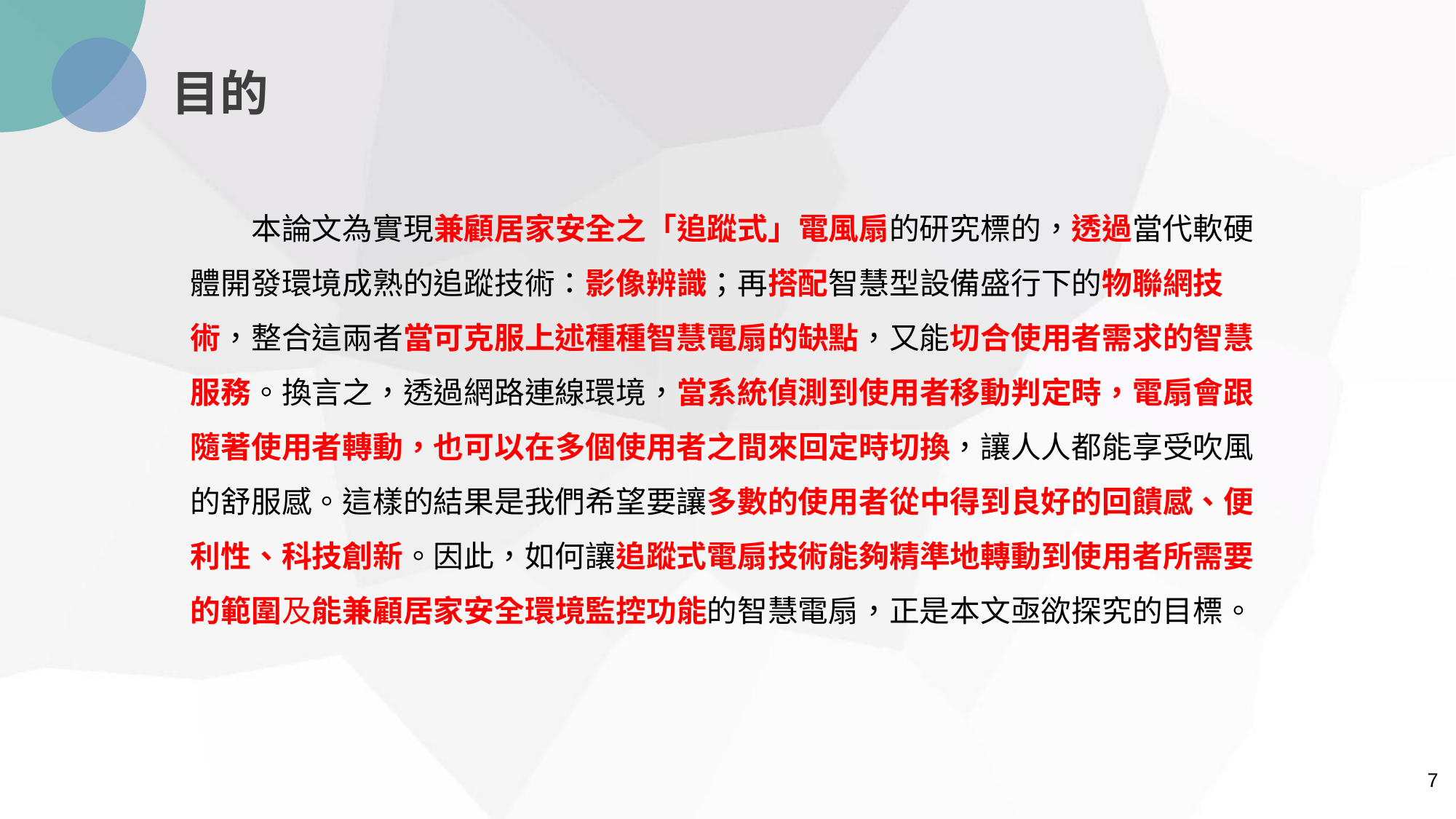

目的
　　本論文為實現兼顧居家安全之「追蹤式」電風扇的研究標的，透過當代軟硬體開發環境成熟的追蹤技術：影像辨識；再搭配智慧型設備盛行下的物聯網技術，整合這兩者當可克服上述種種智慧電扇的缺點，又能切合使用者需求的智慧服務。換言之，透過網路連線環境，當系統偵測到使用者移動判定時，電扇會跟隨著使用者轉動，也可以在多個使用者之間來回定時切換，讓人人都能享受吹風的舒服感。這樣的結果是我們希望要讓多數的使用者從中得到良好的回饋感、便利性、科技創新。因此，如何讓追蹤式電扇技術能夠精準地轉動到使用者所需要的範圍及能兼顧居家安全環境監控功能的智慧電扇，正是本文亟欲探究的目標。
7